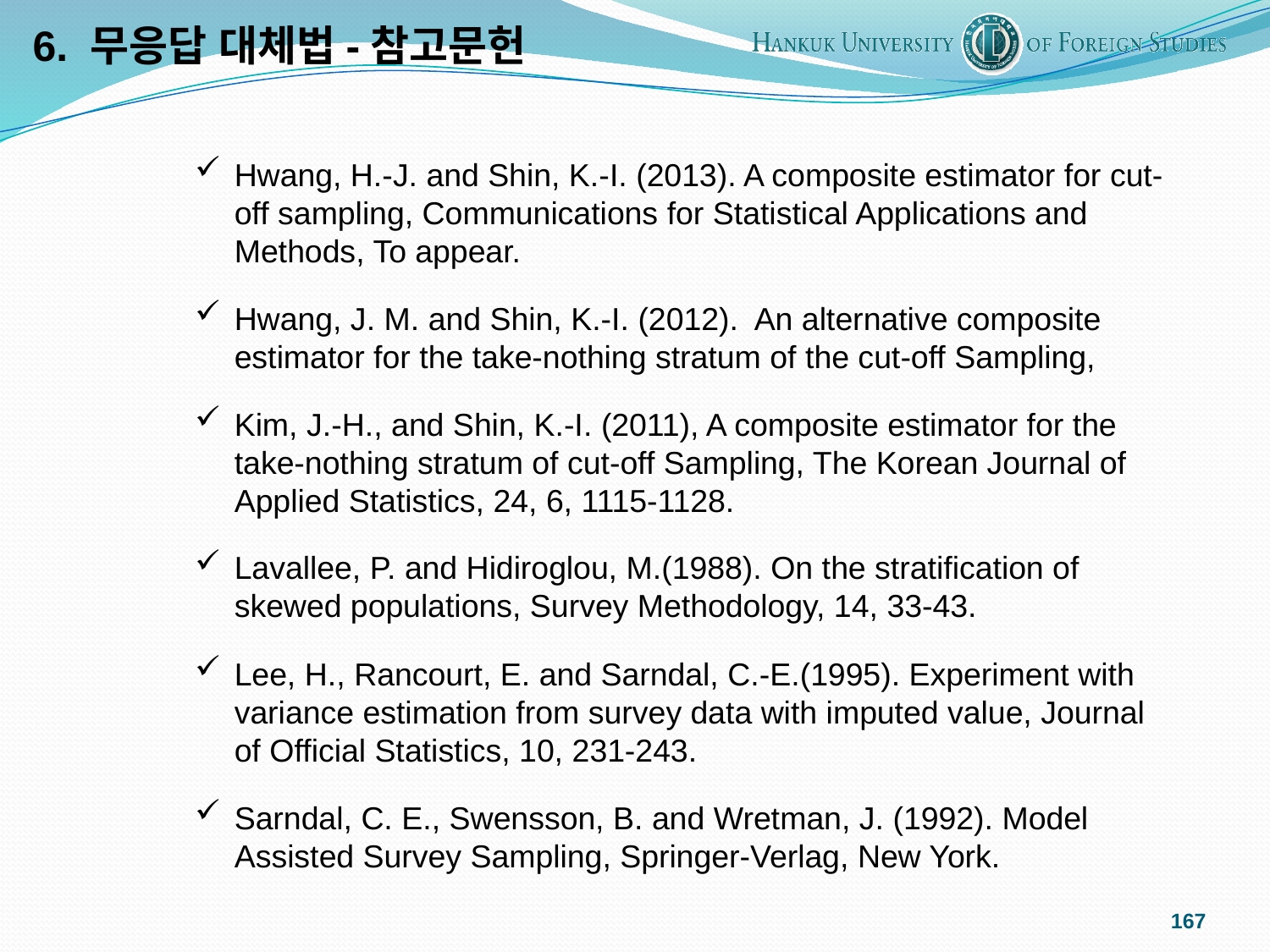

6. 무응답 대체법-참고문헌
Hwang, H.-J. and Shin, K.-I. (2013). A composite estimator for cut-off sampling, Communications for Statistical Applications and Methods, To appear.

Hwang, J. M. and Shin, K.-I. (2012).  An alternative composite estimator for the take-nothing stratum of the cut-off Sampling,

Kim, J.-H., and Shin, K.-I. (2011), A composite estimator for the take-nothing stratum of cut-off Sampling, The Korean Journal of Applied Statistics, 24, 6, 1115-1128.

Lavallee, P. and Hidiroglou, M.(1988). On the stratification of skewed populations, Survey Methodology, 14, 33-43.

Lee, H., Rancourt, E. and Sarndal, C.-E.(1995). Experiment with variance estimation from survey data with imputed value, Journal of Official Statistics, 10, 231-243.

Sarndal, C. E., Swensson, B. and Wretman, J. (1992). Model Assisted Survey Sampling, Springer-Verlag, New York.
167